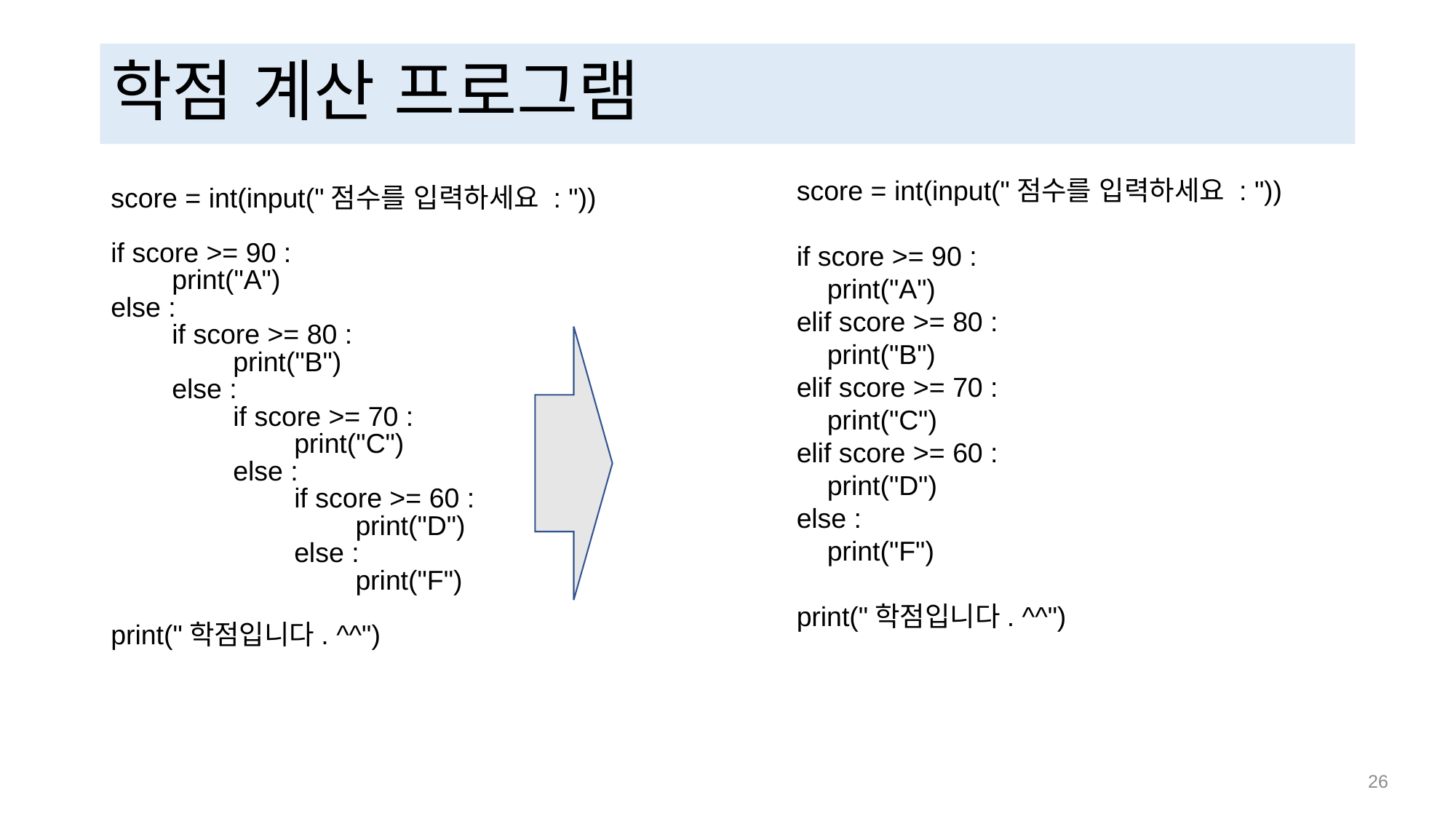

# 학점 계산 프로그램

score = int(input("점수를 입력하세요 : "))

if score >= 90 :
        print("A")
else :
        if score >= 80 :
                print("B")
        else :
                if score >= 70 :
                        print("C")
                else :
                        if score >= 60 :
                                print("D")
                        else :
                                print("F")

print("학점입니다. ^^")
score = int(input("점수를 입력하세요 : "))

if score >= 90 :
    print("A")
elif score >= 80 :
    print("B")
elif score >= 70 :
    print("C")
elif score >= 60 :
    print("D")
else :
    print("F")

print("학점입니다. ^^")

 26